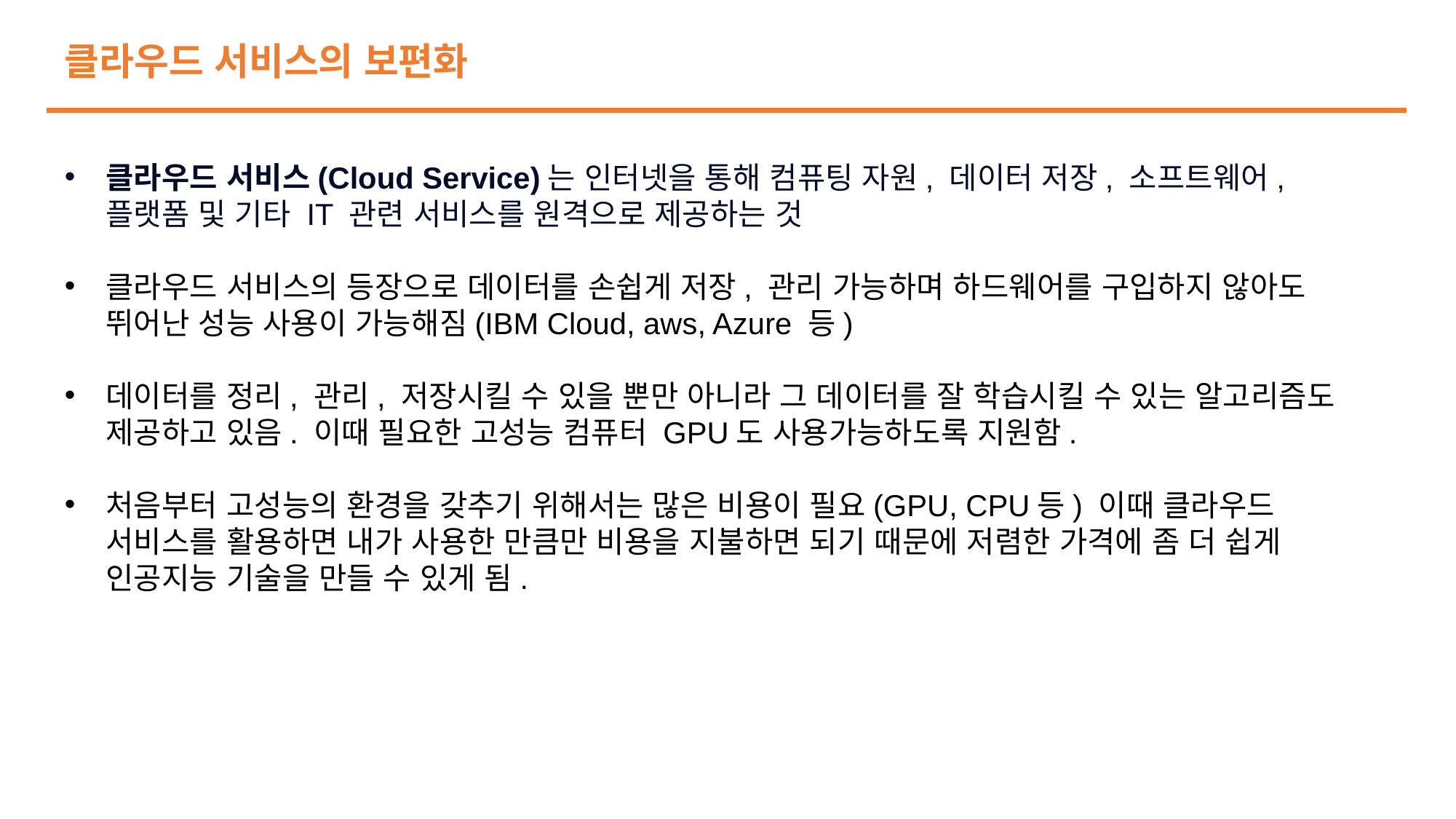

클라우드 서비스의 보편화
클라우드 서비스(Cloud Service)는 인터넷을 통해 컴퓨팅 자원, 데이터 저장, 소프트웨어, 플랫폼 및 기타 IT 관련 서비스를 원격으로 제공하는 것

클라우드 서비스의 등장으로 데이터를 손쉽게 저장, 관리 가능하며 하드웨어를 구입하지 않아도 뛰어난 성능 사용이 가능해짐(IBM Cloud, aws, Azure 등)

데이터를 정리, 관리, 저장시킬 수 있을 뿐만 아니라 그 데이터를 잘 학습시킬 수 있는 알고리즘도 제공하고 있음. 이때 필요한 고성능 컴퓨터 GPU도 사용가능하도록 지원함.

처음부터 고성능의 환경을 갖추기 위해서는 많은 비용이 필요(GPU, CPU등) 이때 클라우드 서비스를 활용하면 내가 사용한 만큼만 비용을 지불하면 되기 때문에 저렴한 가격에 좀 더 쉽게 인공지능 기술을 만들 수 있게 됨.